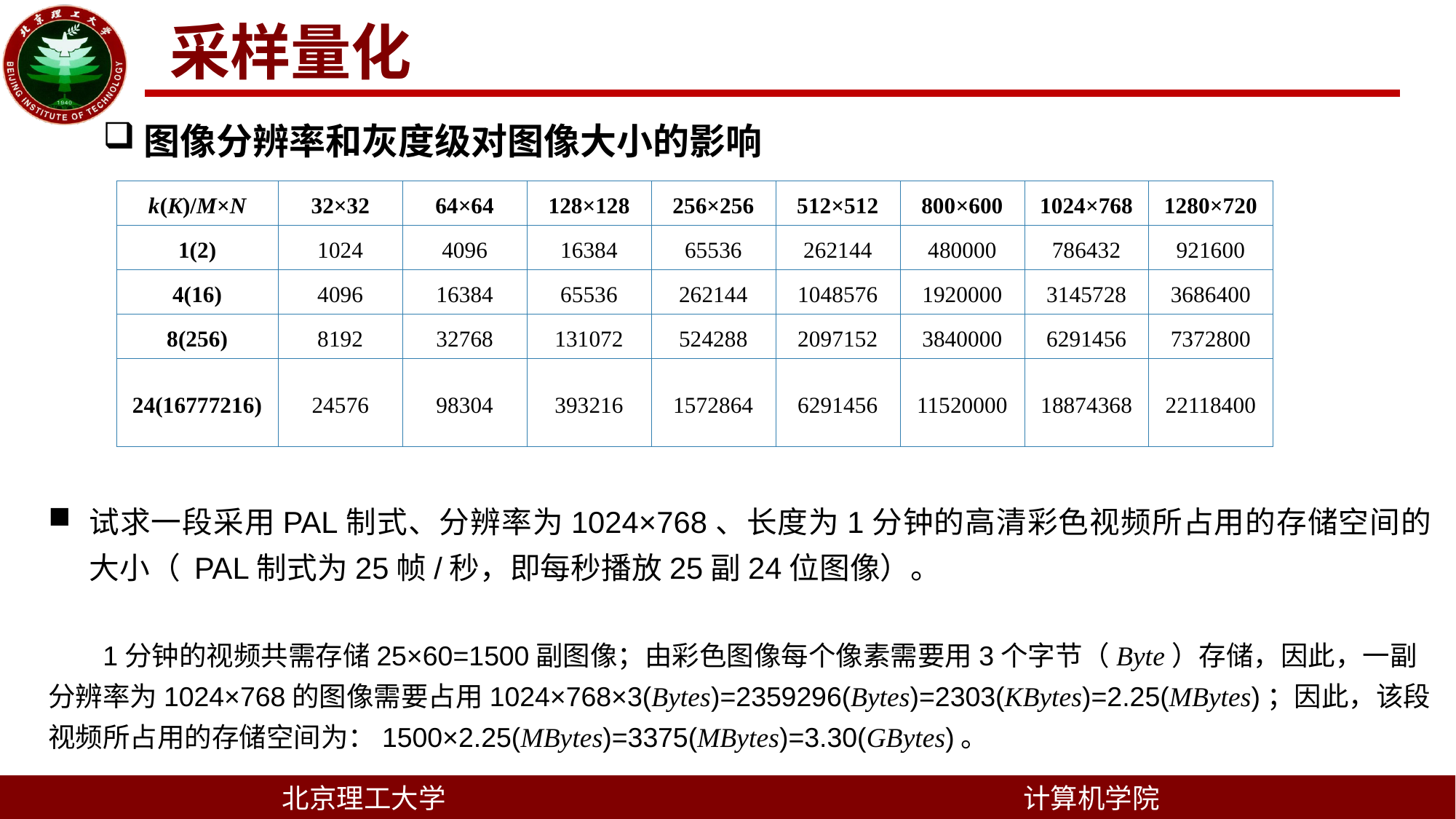

采样量化

图像分辨率和灰度级对图像大小的影响

| k(K)/M×N | 32×32 | 64×64 | 128×128 | 256×256 | 512×512 | 800×600 | 1024×768 | 1280×720 |
| --- | --- | --- | --- | --- | --- | --- | --- | --- |
| 1(2) | 1024 | 4096 | 16384 | 65536 | 262144 | 480000 | 786432 | 921600 |
| 4(16) | 4096 | 16384 | 65536 | 262144 | 1048576 | 1920000 | 3145728 | 3686400 |
| 8(256) | 8192 | 32768 | 131072 | 524288 | 2097152 | 3840000 | 6291456 | 7372800 |
| 24(16777216) | 24576 | 98304 | 393216 | 1572864 | 6291456 | 11520000 | 18874368 | 22118400 |

试求一段采用PAL制式、分辨率为1024×768、长度为1分钟的高清彩色视频所占用的存储空间的大小（ PAL制式为25帧/秒，即每秒播放25副24位图像）。

1分钟的视频共需存储25×60=1500副图像；由彩色图像每个像素需要用3个字节（Byte）存储，因此，一副分辨率为1024×768的图像需要占用1024×768×3(Bytes)=2359296(Bytes)=2303(KBytes)=2.25(MBytes)；因此，该段视频所占用的存储空间为：1500×2.25(MBytes)=3375(MBytes)=3.30(GBytes)。